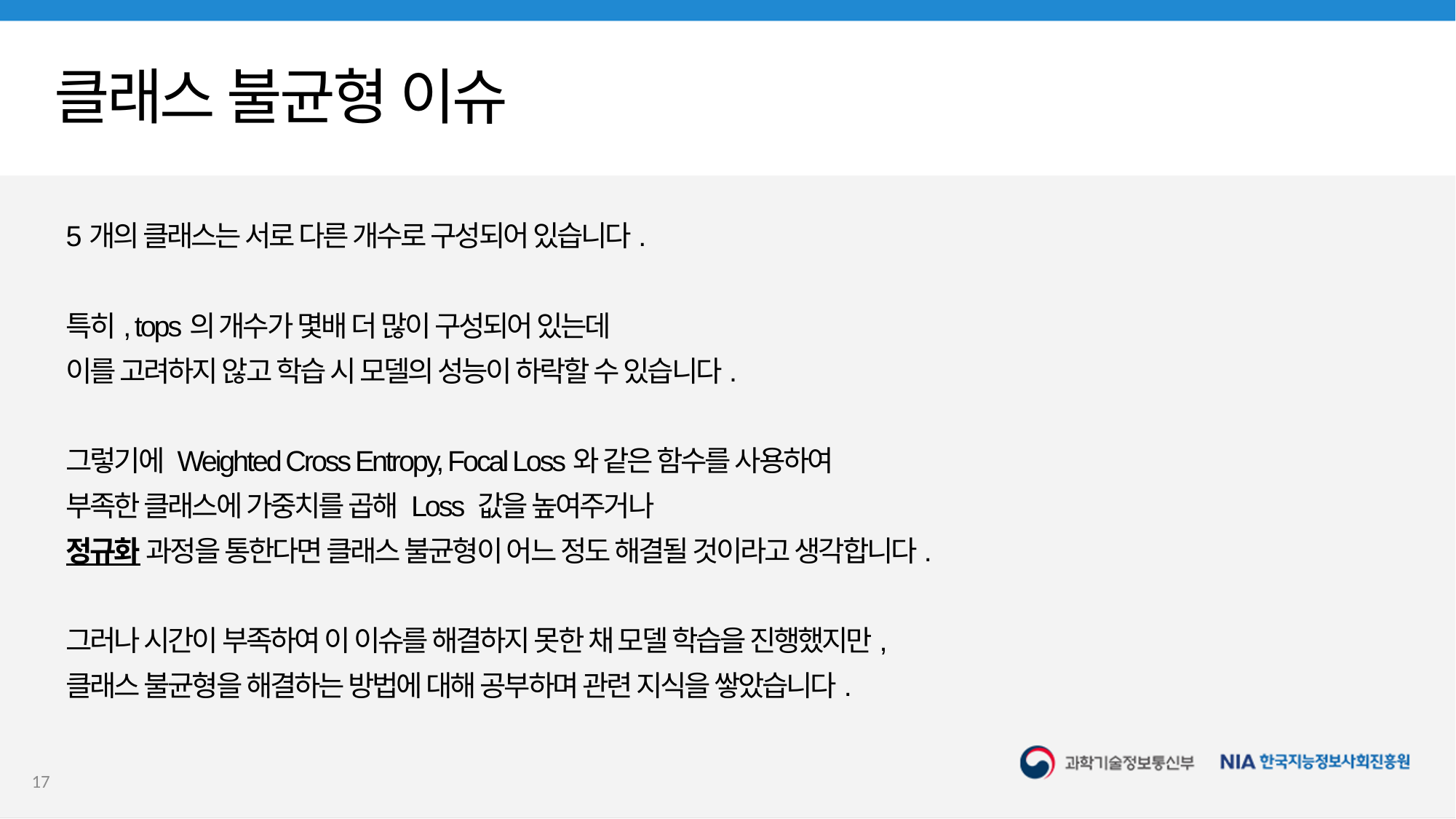

# 클래스 불균형 이슈

5개의 클래스는 서로 다른 개수로 구성되어 있습니다.

특히, tops의 개수가 몇배 더 많이 구성되어 있는데
이를 고려하지 않고 학습 시 모델의 성능이 하락할 수 있습니다.

그렇기에 Weighted Cross Entropy, Focal Loss와 같은 함수를 사용하여
부족한 클래스에 가중치를 곱해 Loss 값을 높여주거나
정규화 과정을 통한다면 클래스 불균형이 어느 정도 해결될 것이라고 생각합니다.

그러나 시간이 부족하여 이 이슈를 해결하지 못한 채 모델 학습을 진행했지만,
클래스 불균형을 해결하는 방법에 대해 공부하며 관련 지식을 쌓았습니다.
17